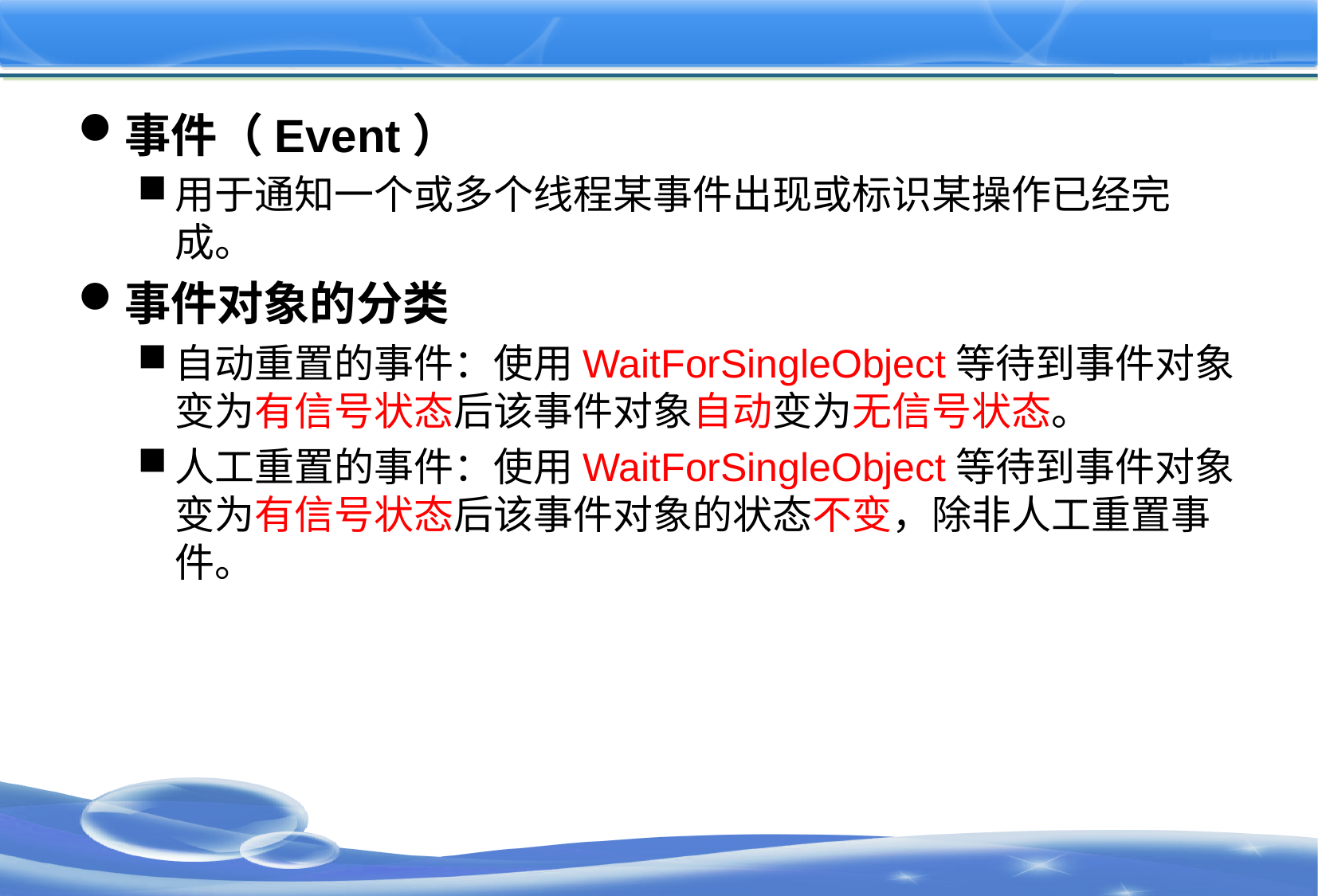

#
事件（Event）
用于通知一个或多个线程某事件出现或标识某操作已经完成。
事件对象的分类
自动重置的事件：使用WaitForSingleObject等待到事件对象变为有信号状态后该事件对象自动变为无信号状态。
人工重置的事件：使用WaitForSingleObject等待到事件对象变为有信号状态后该事件对象的状态不变，除非人工重置事件。